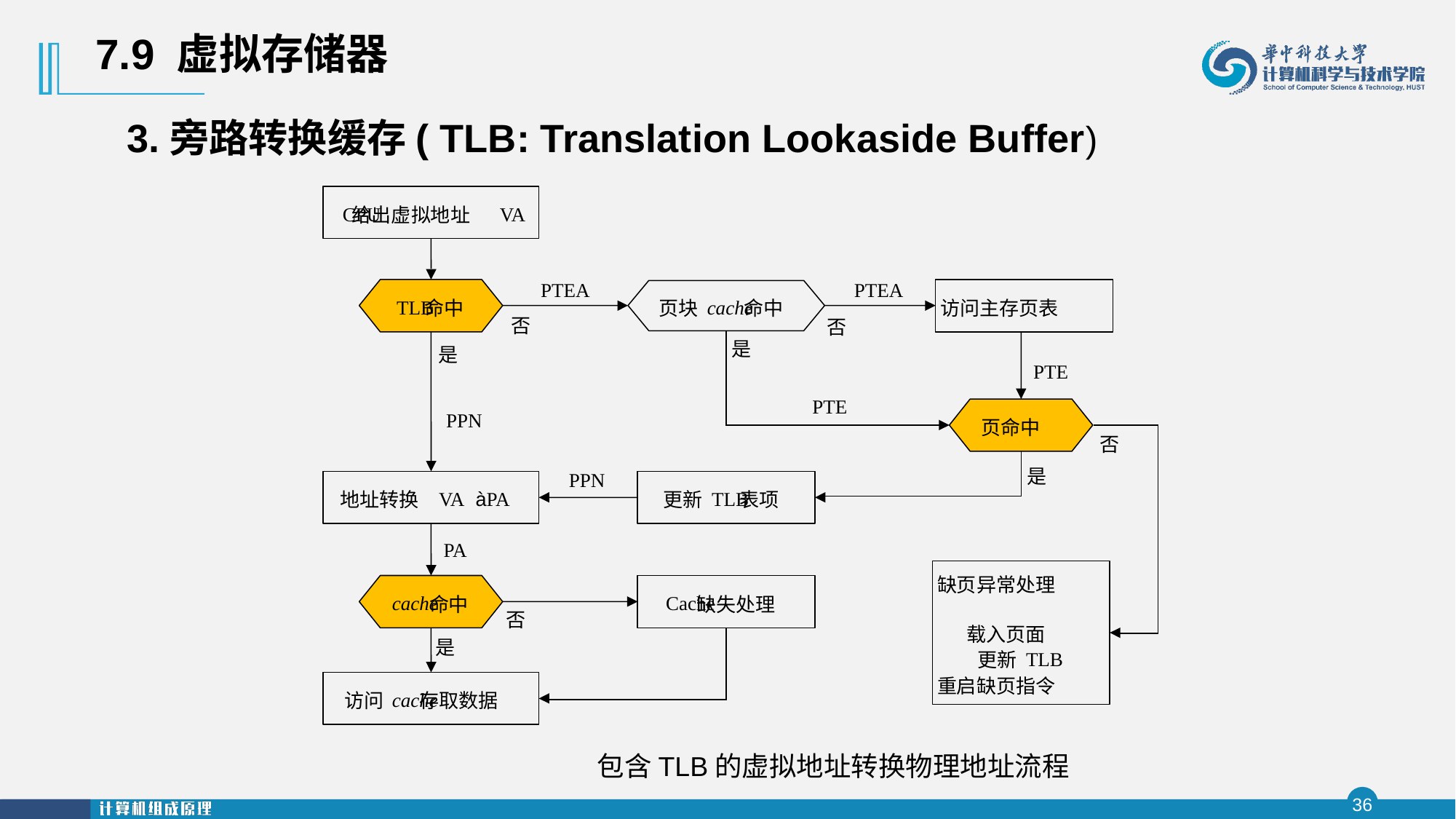

7.9 虚拟存储器
3.旁路转换缓存( TLB: Translation Lookaside Buffer)

CPU
VA
给出虚拟地址

PTEA
PTEA

TLB
cache
命中
页块
命中
访问主存页表

否
否

是
是
PTE

PTE

PPN
页命中

否

是
PPN

VA
à
PA
TLB
地址转换
更新
表项

PA

缺页异常处理

cache
Cache
命中
缺失处理

否
载入页面

是
TLB
更新

重启缺页指令
cache
访问
存取数据

包含TLB的虚拟地址转换物理地址流程